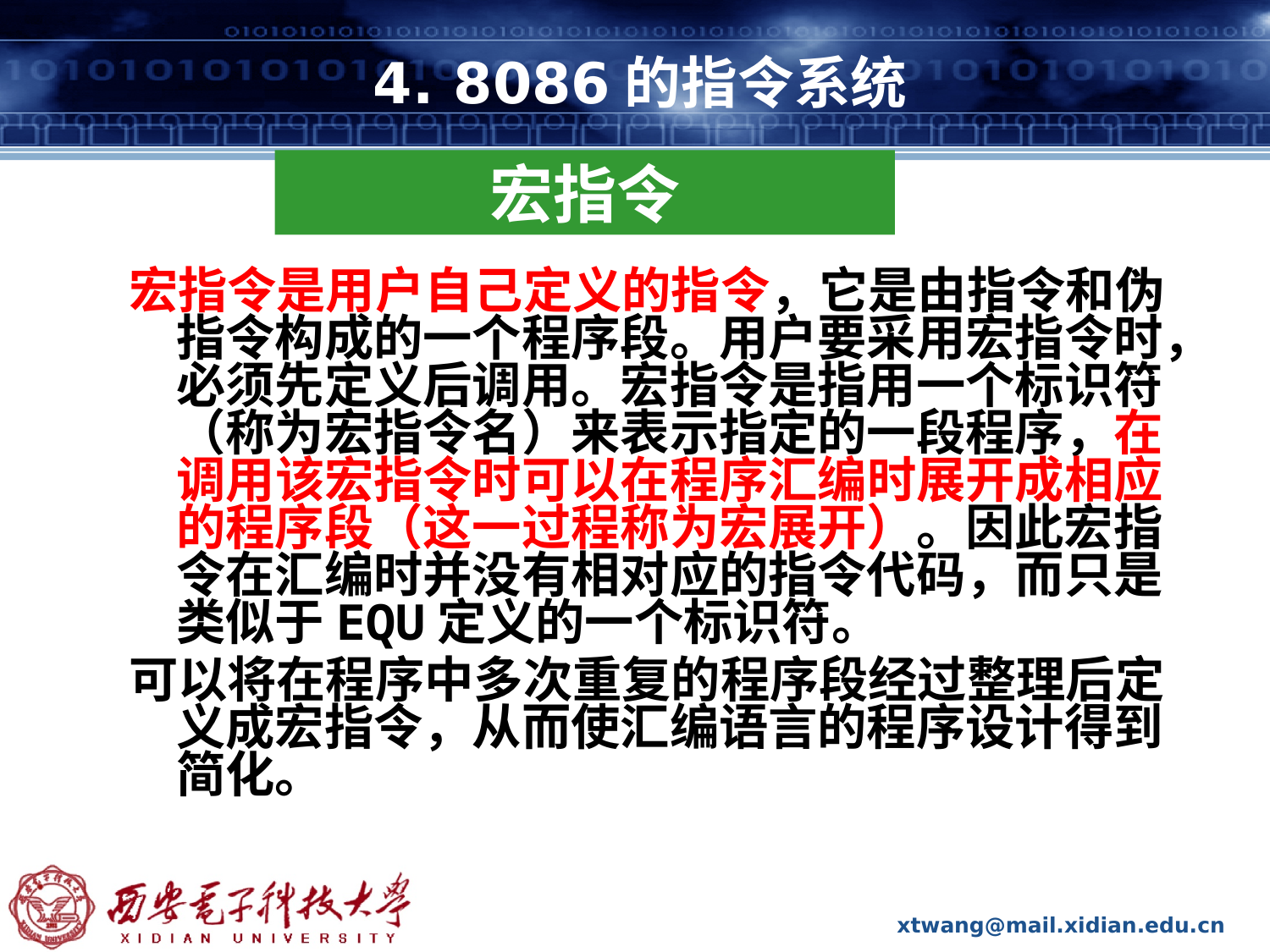

# 4. 8086的指令系统
宏指令
宏指令是用户自己定义的指令，它是由指令和伪指令构成的一个程序段。用户要采用宏指令时，必须先定义后调用。宏指令是指用一个标识符（称为宏指令名）来表示指定的一段程序，在调用该宏指令时可以在程序汇编时展开成相应的程序段（这一过程称为宏展开）。因此宏指令在汇编时并没有相对应的指令代码，而只是类似于EQU定义的一个标识符。
可以将在程序中多次重复的程序段经过整理后定义成宏指令，从而使汇编语言的程序设计得到简化。